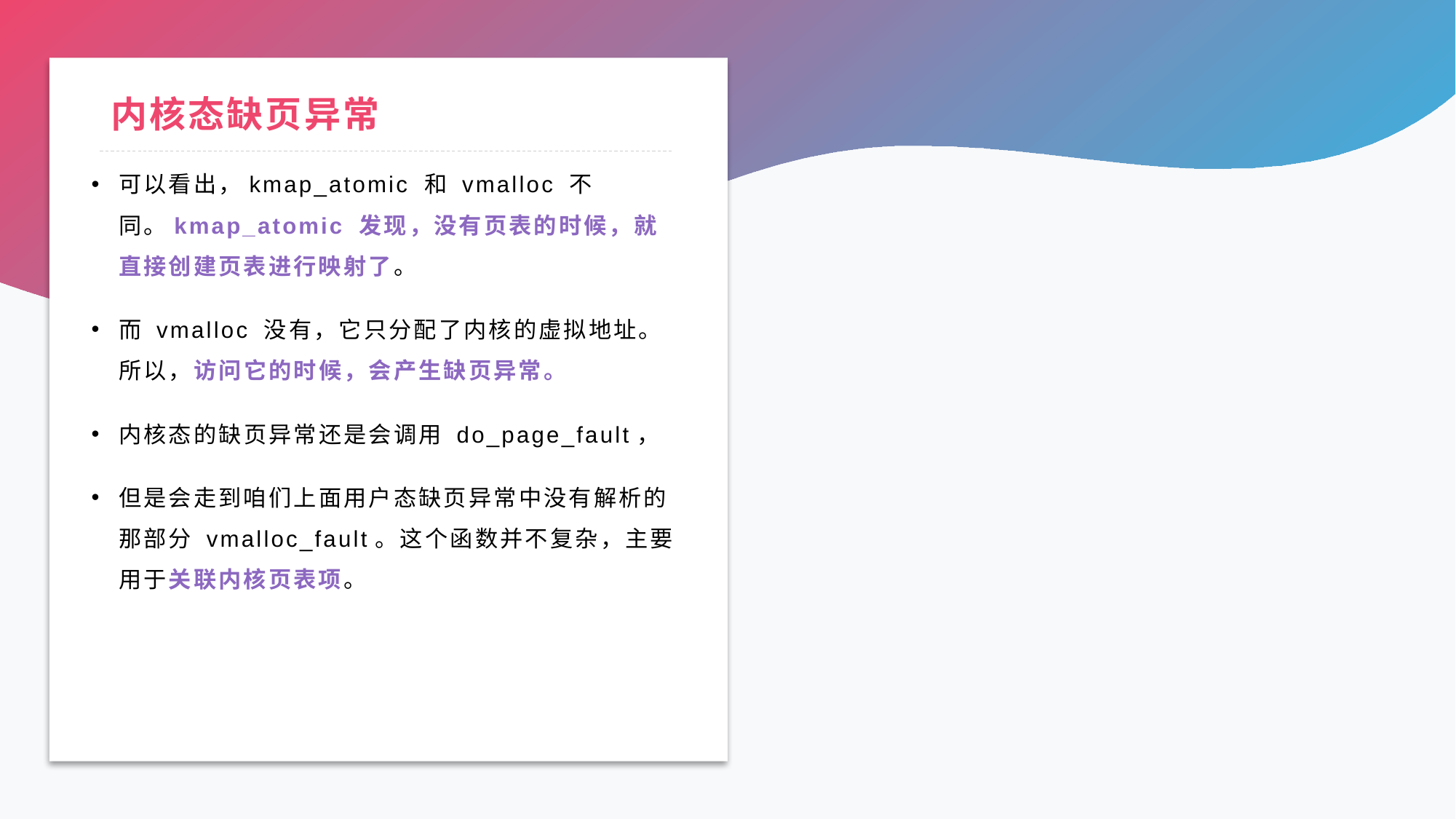

# 内核态缺页异常
可以看出，kmap_atomic 和 vmalloc 不同。kmap_atomic 发现，没有页表的时候，就直接创建页表进行映射了。
而 vmalloc 没有，它只分配了内核的虚拟地址。所以，访问它的时候，会产生缺页异常。
内核态的缺页异常还是会调用 do_page_fault，
但是会走到咱们上面用户态缺页异常中没有解析的那部分 vmalloc_fault。这个函数并不复杂，主要用于关联内核页表项。